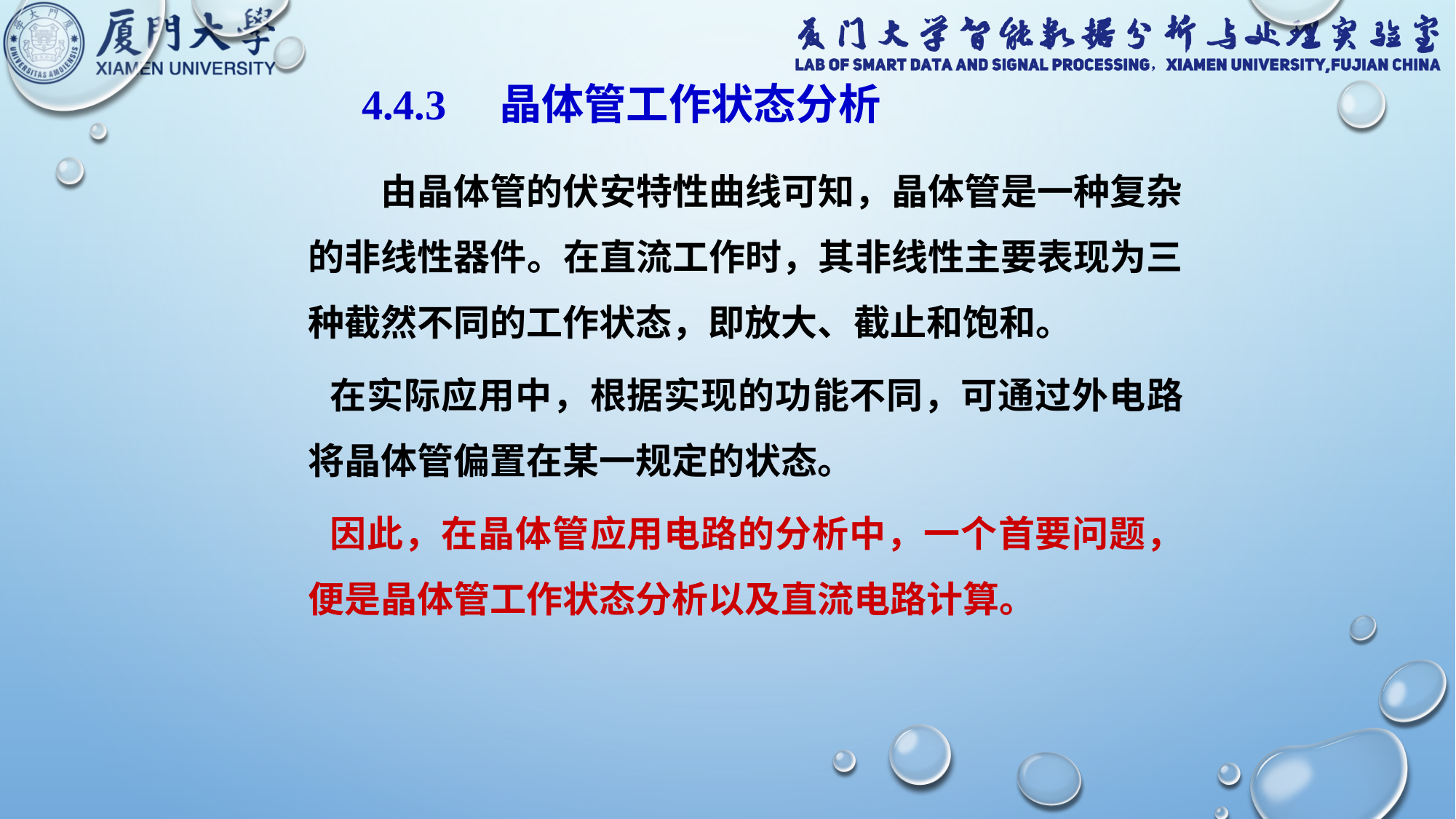

4.4.3　晶体管工作状态分析
                 由晶体管的伏安特性曲线可知，晶体管是一种复杂的非线性器件。在直流工作时，其非线性主要表现为三种截然不同的工作状态，即放大、截止和饱和。
      在实际应用中，根据实现的功能不同，可通过外电路将晶体管偏置在某一规定的状态。
      因此，在晶体管应用电路的分析中，一个首要问题，便是晶体管工作状态分析以及直流电路计算。
252